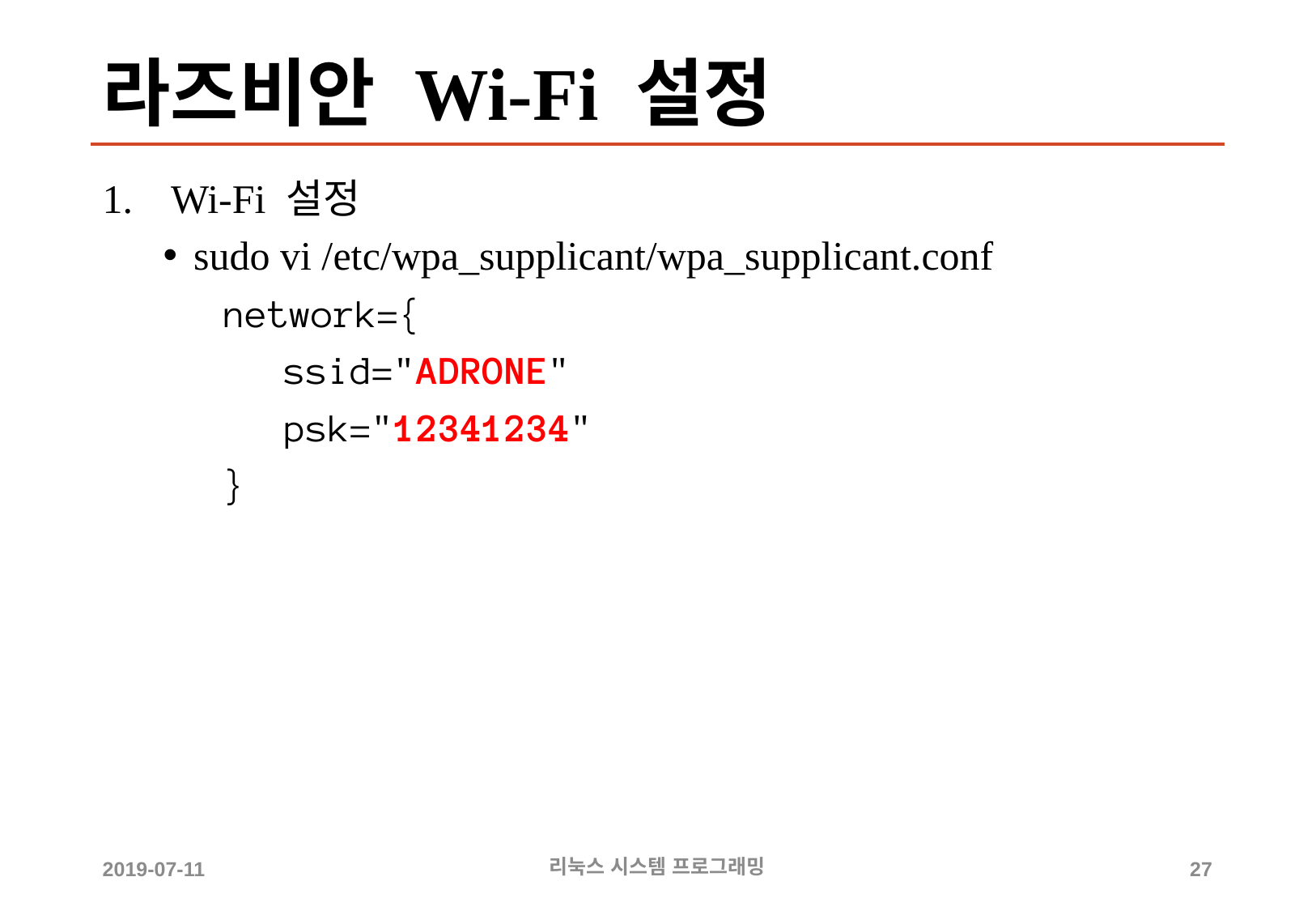

# 라즈비안 Wi-Fi 설정
Wi-Fi 설정
sudo vi /etc/wpa_supplicant/wpa_supplicant.conf
network={
ssid="ADRONE"
psk="12341234"
}

2019-07-11
리눅스 시스템 프로그래밍
27